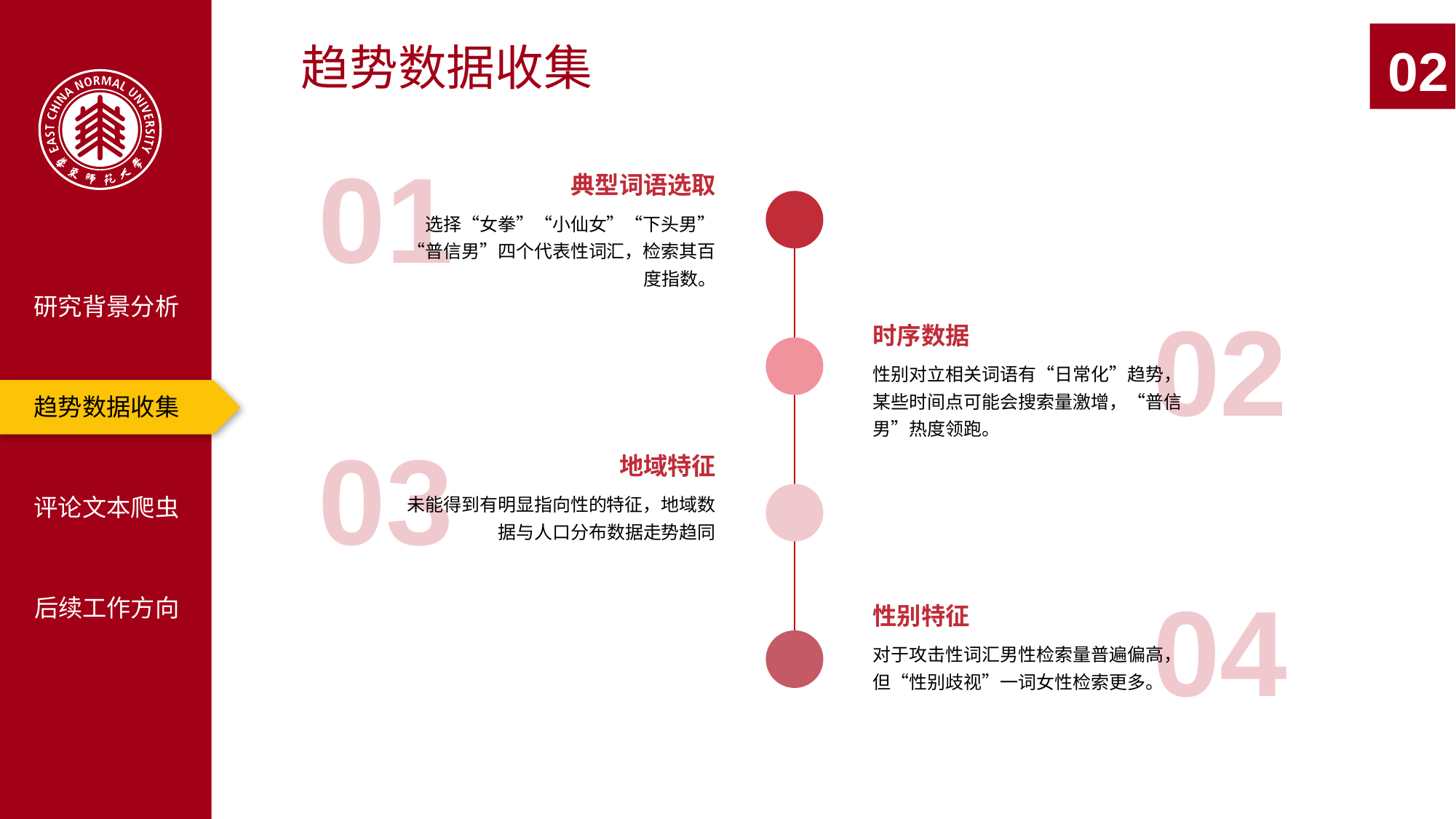

趋势数据收集
02

01
典型词语选取

选择“女拳”“小仙女”“下头男” “普信男”四个代表性词汇，检索其百度指数。
研究背景分析
02
时序数据

性别对立相关词语有“日常化”趋势，某些时间点可能会搜索量激增，“普信男”热度领跑。

趋势数据收集
03
地域特征
未能得到有明显指向性的特征，地域数据与人口分布数据走势趋同

评论文本爬虫
04
后续工作方向
性别特征

对于攻击性词汇男性检索量普遍偏高，但“性别歧视”一词女性检索更多。